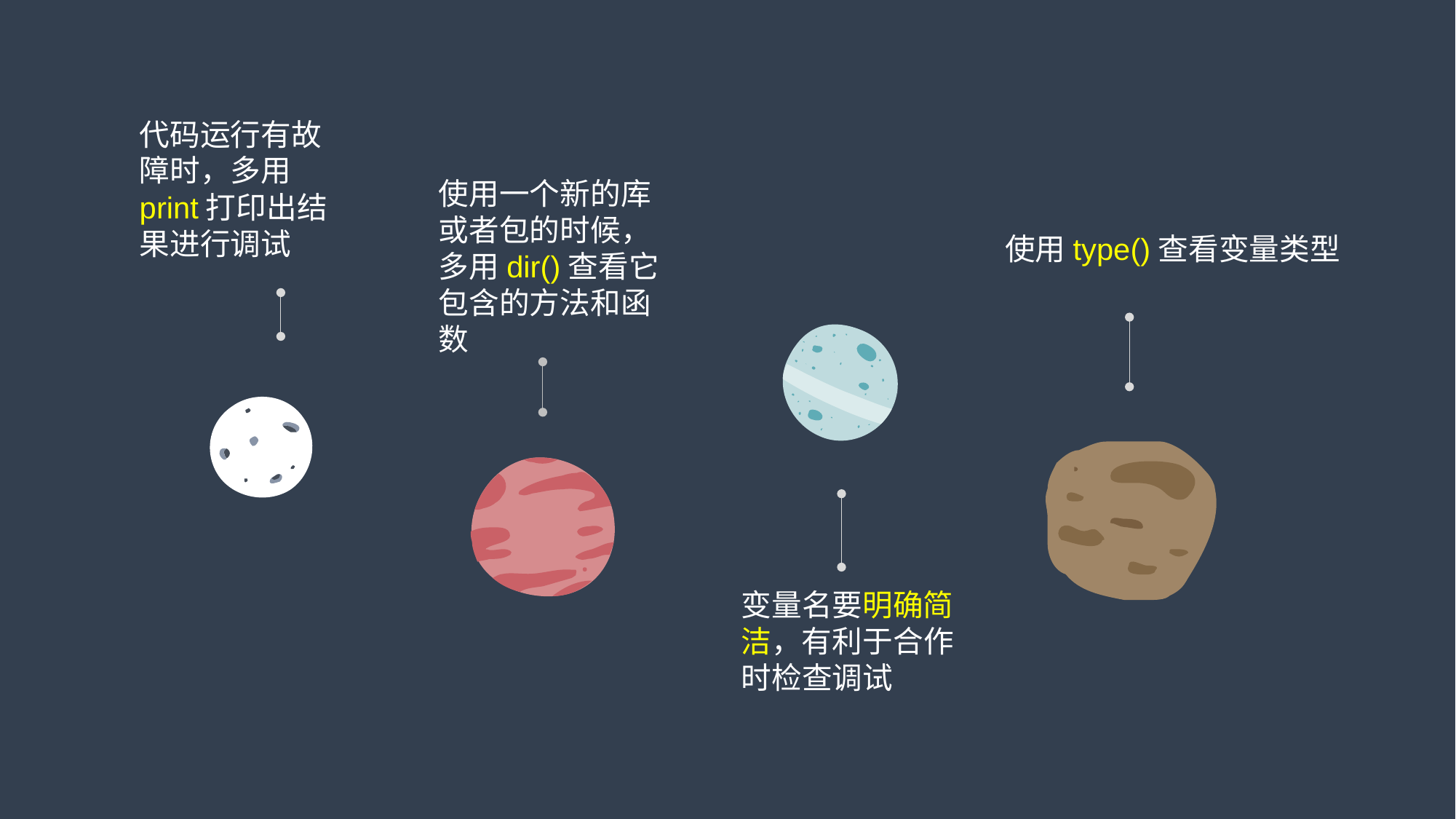

代码运行有故障时，多用print打印出结果进行调试
使用一个新的库或者包的时候，多用dir()查看它包含的方法和函数
使用type()查看变量类型

变量名要明确简洁，有利于合作时检查调试